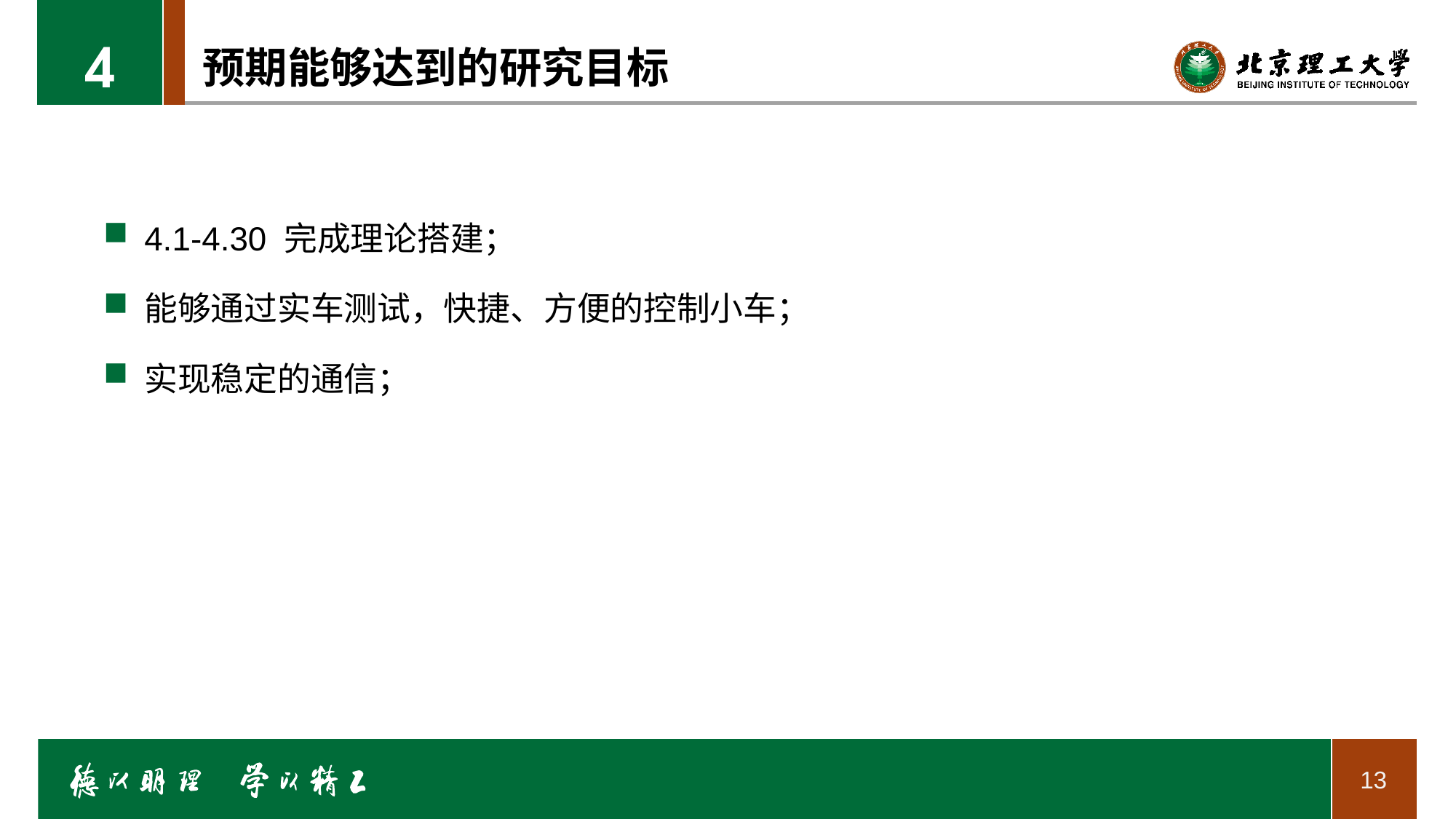

4
# 预期能够达到的研究目标
4.1-4.30 完成理论搭建；
能够通过实车测试，快捷、方便的控制小车；
实现稳定的通信；